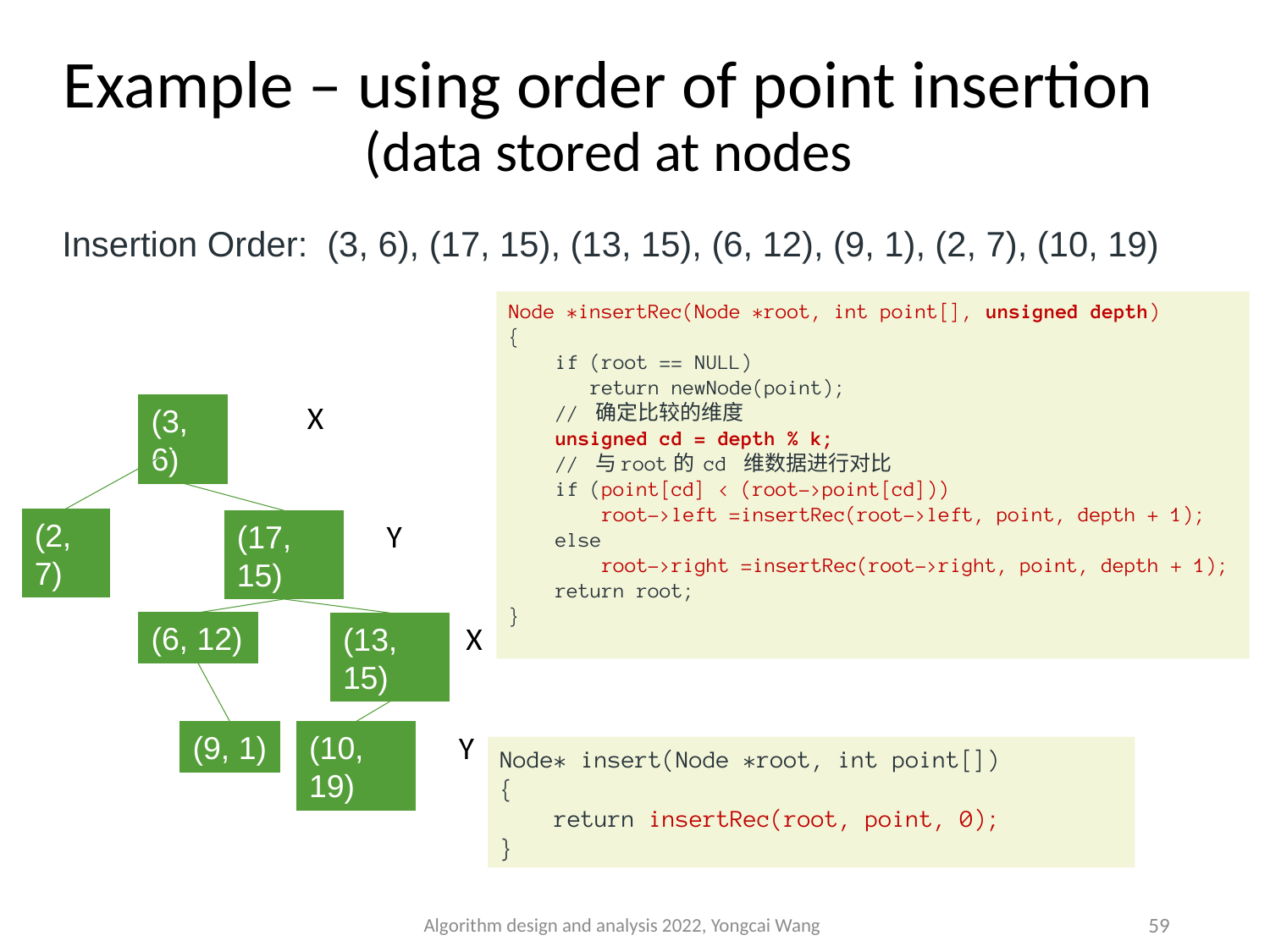

# Example – using order of point insertion (data stored at nodes
Insertion Order:  (3, 6), (17, 15), (13, 15), (6, 12), (9, 1), (2, 7), (10, 19)
Node *insertRec(Node *root, int point[], unsigned depth)
{
    if (root == NULL)
       return newNode(point);
    // 确定比较的维度
    unsigned cd = depth % k;
    // 与root的 cd 维数据进行对比
    if (point[cd] < (root->point[cd]))
        root->left =insertRec(root->left, point, depth + 1);
    else
        root->right =insertRec(root->right, point, depth + 1);
    return root;
}

X
(3, 6)
(2, 7)
Y
(17, 15)
(6, 12)
X
(13, 15)
(9, 1)
(10, 19)
Y
Node* insert(Node *root, int point[])
{
    return insertRec(root, point, 0);
}
Algorithm design and analysis 2022, Yongcai Wang
59